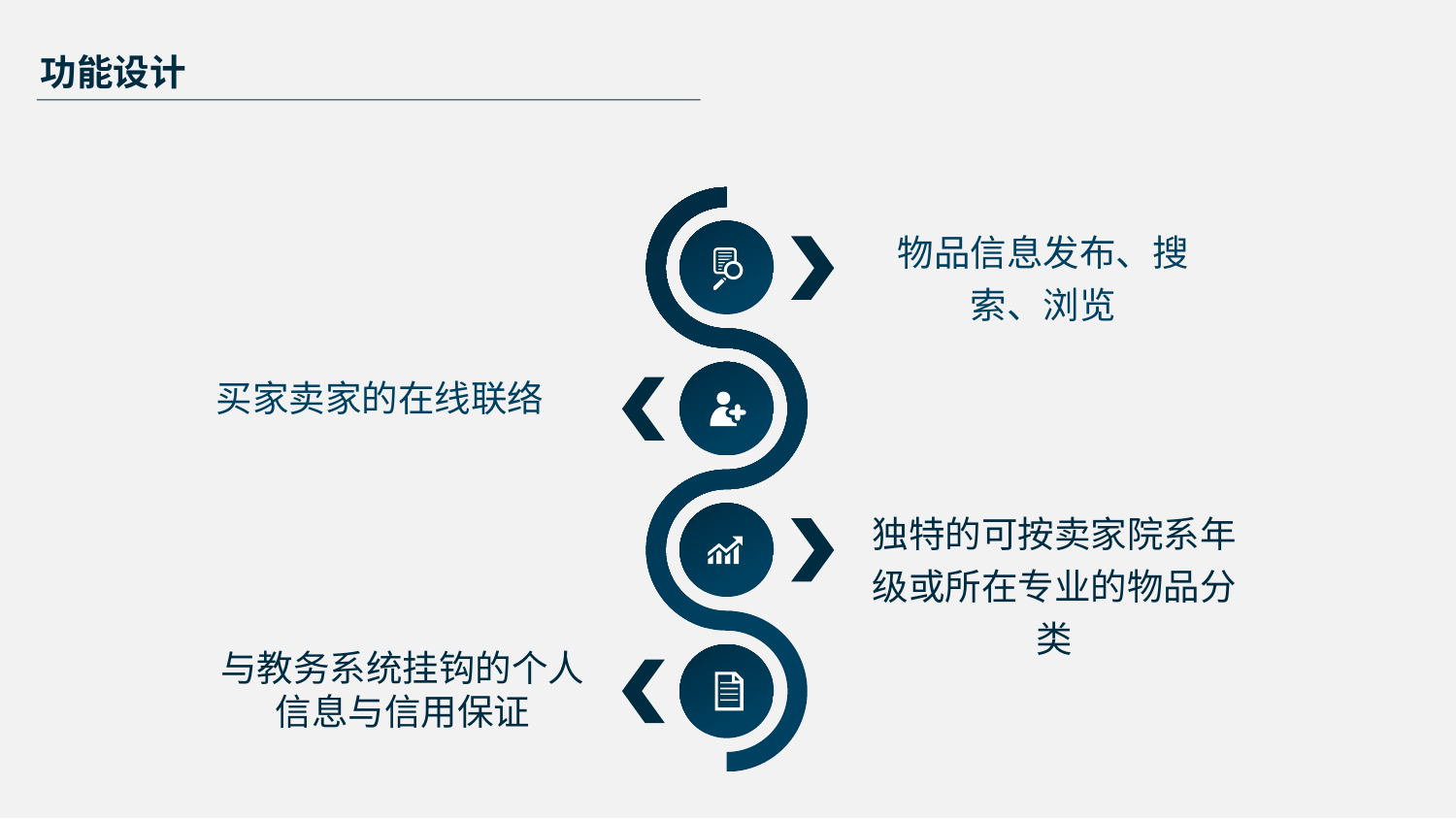

功能设计

物品信息发布、搜索、浏览

买家卖家的在线联络

独特的可按卖家院系年级或所在专业的物品分类

与教务系统挂钩的个人信息与信用保证